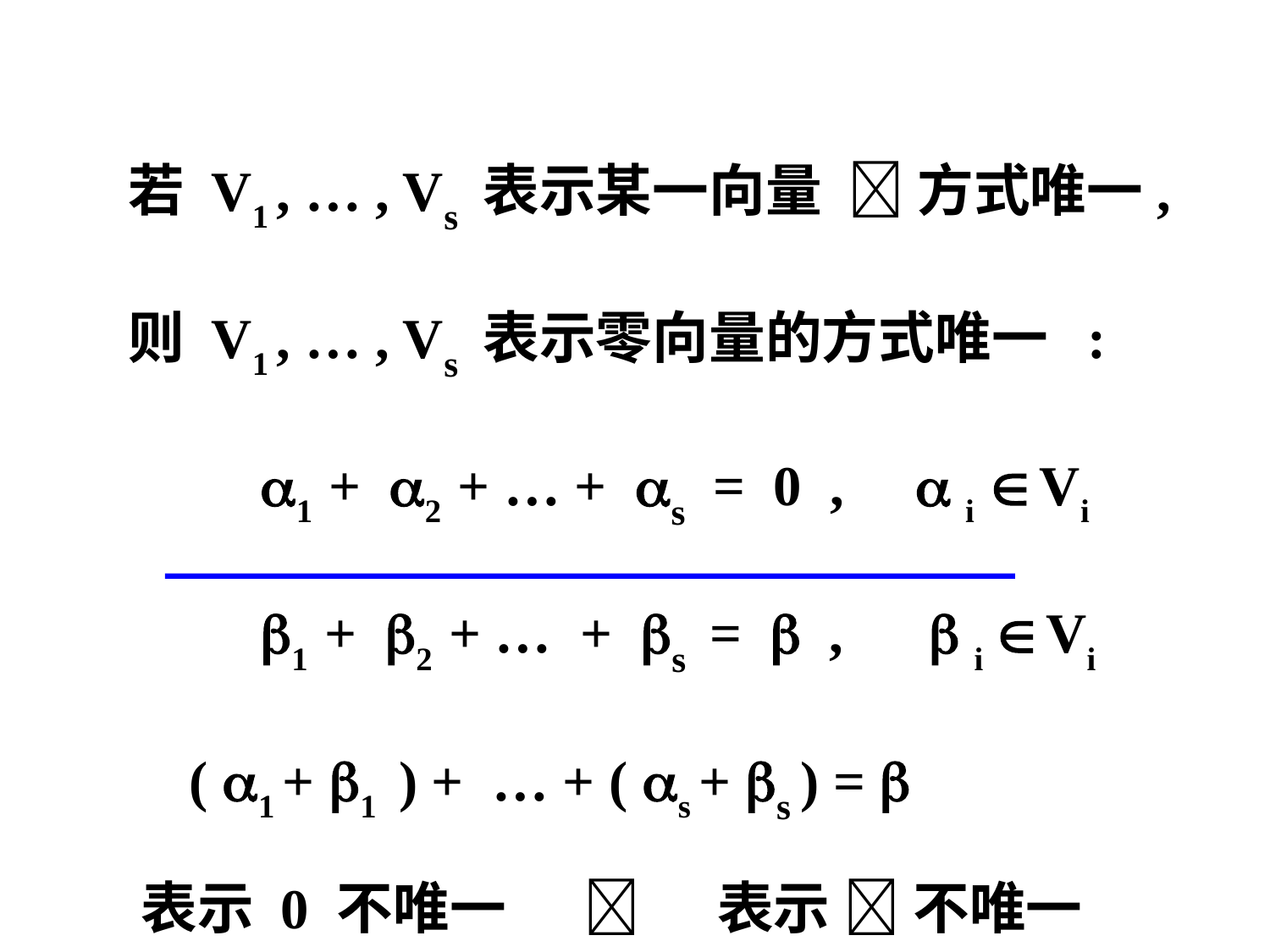

若 V1 , … , Vs 表示某一向量  β 方式唯一,
   则 V1 , … , Vs 表示零向量的方式唯一  :
             α1  +  α2  + … +  αs   =  0  ,     α i  ∈ Vi
             β1  +  β2  + …  +  βs  =  β  ,      β i ∈ Vi
        ( α1 + β1  ) +  … + ( αs + βs ) = β
    表示 0 不唯一      ⇒      表示 β 不唯一